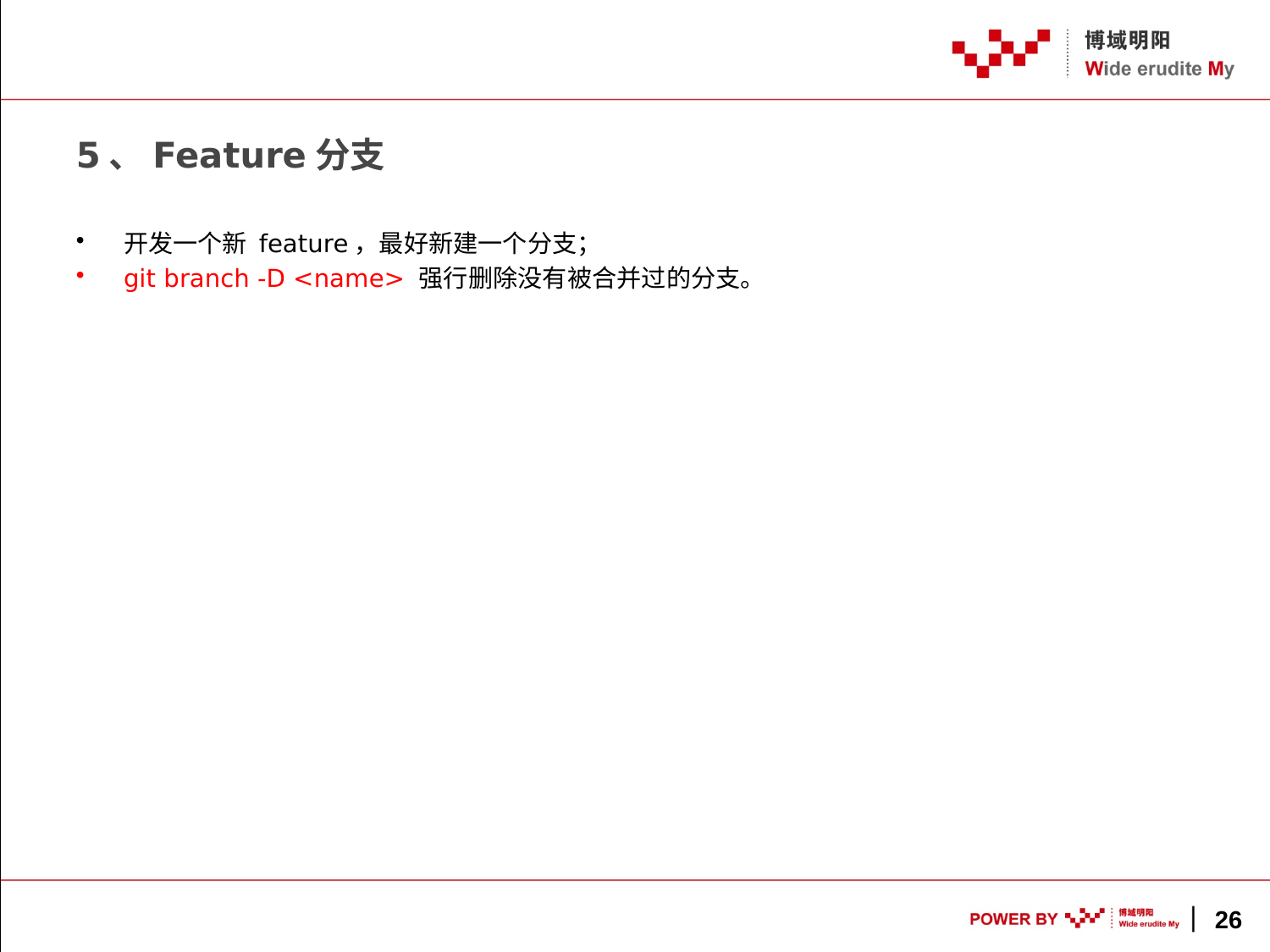

# 5、Feature分支
开发一个新 feature，最好新建一个分支；
git branch -D <name> 强行删除没有被合并过的分支。

26